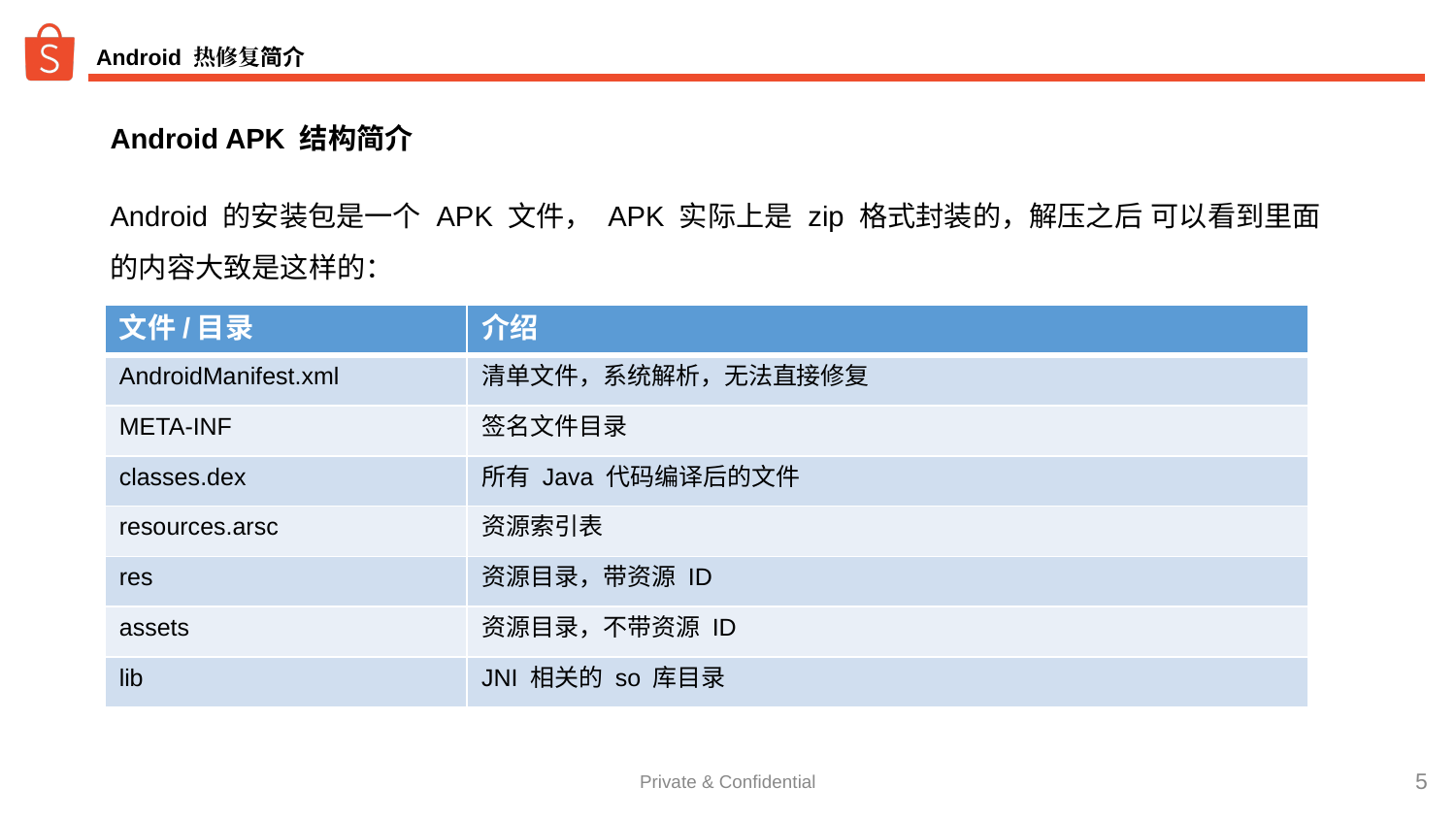

# Android 热修复简介
Android APK 结构简介
Android 的安装包是一个 APK 文件， APK 实际上是 zip 格式封装的，解压之后 可以看到里面的内容大致是这样的：
| 文件/目录 | 介绍 |
| --- | --- |
| AndroidManifest.xml | 清单文件，系统解析，无法直接修复 |
| META-INF | 签名文件目录 |
| classes.dex | 所有 Java 代码编译后的文件 |
| resources.arsc | 资源索引表 |
| res | 资源目录，带资源 ID |
| assets | 资源目录，不带资源 ID |
| lib | JNI 相关的 so 库目录 |
Private & Confidential
5